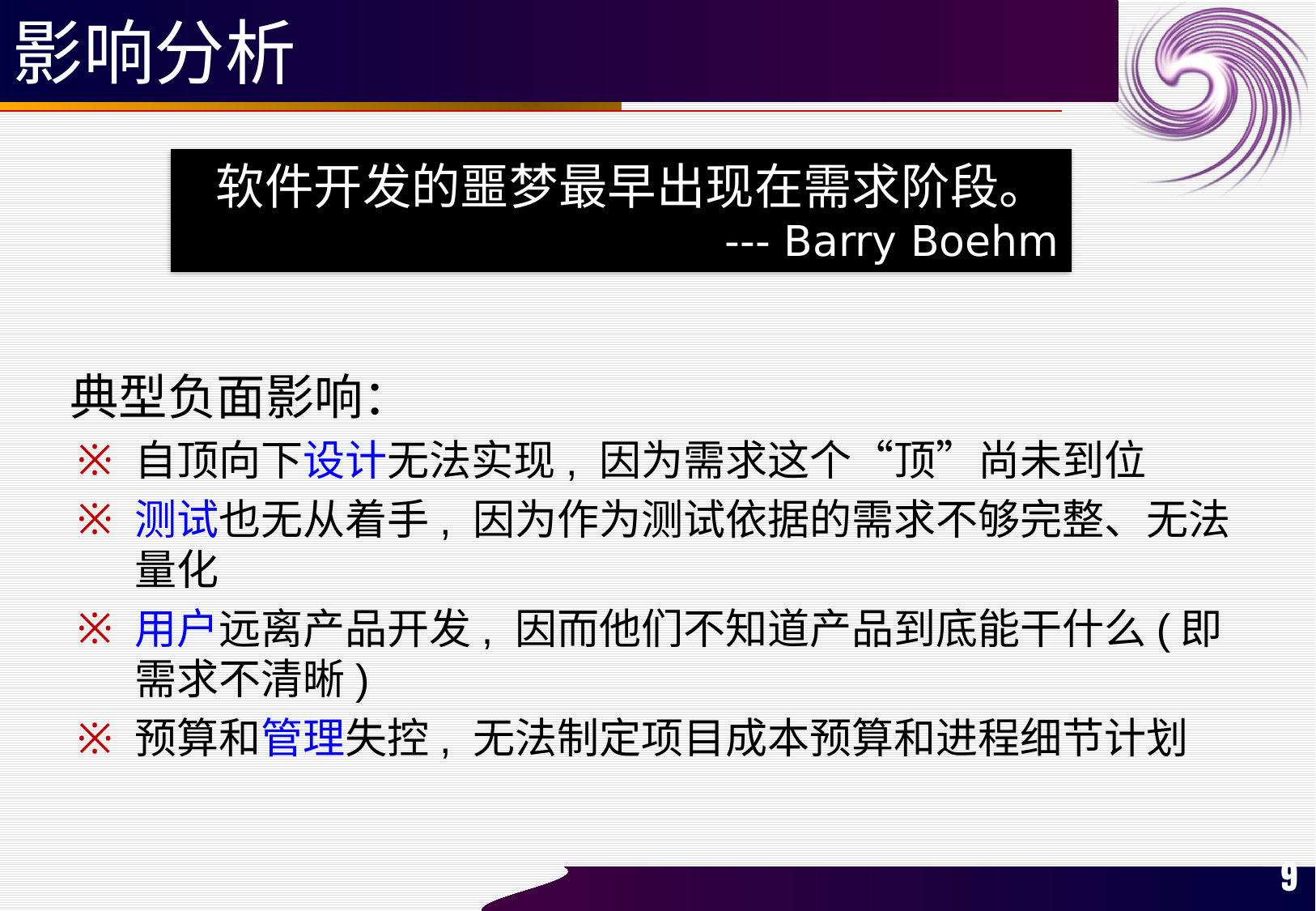

# 影响分析
软件开发的噩梦最早出现在需求阶段。
--- Barry Boehm
典型负面影响：
自顶向下设计无法实现, 因为需求这个“顶”尚未到位
测试也无从着手, 因为作为测试依据的需求不够完整、无法量化
用户远离产品开发, 因而他们不知道产品到底能干什么(即需求不清晰)
预算和管理失控, 无法制定项目成本预算和进程细节计划
9